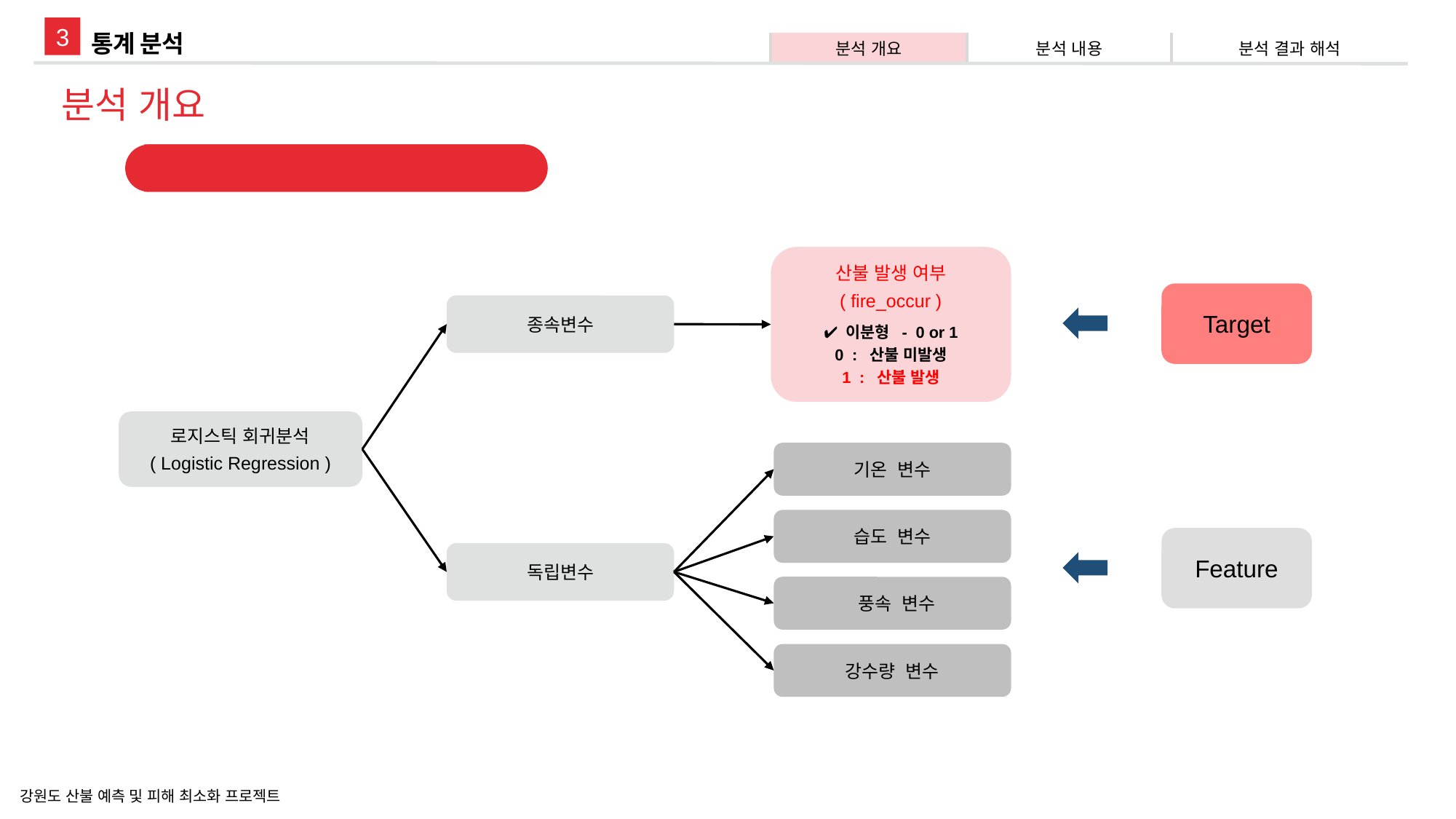

3
통계 분석
| 분석 개요 | 분석 내용 | 분석 결과 해석 |
| --- | --- | --- |
분석 개요

로지스틱 회귀분석
산불 발생 여부

( fire_occur )

✔ 이분형  -  0 or 1

0  :  산불 미발생

1  :  산불 발생
Target
종속변수

로지스틱 회귀분석

( Logistic Regression )
기온  변수
습도  변수
Feature
독립변수

 풍속  변수
강수량  변수
강원도 산불 예측 및 피해 최소화 프로젝트